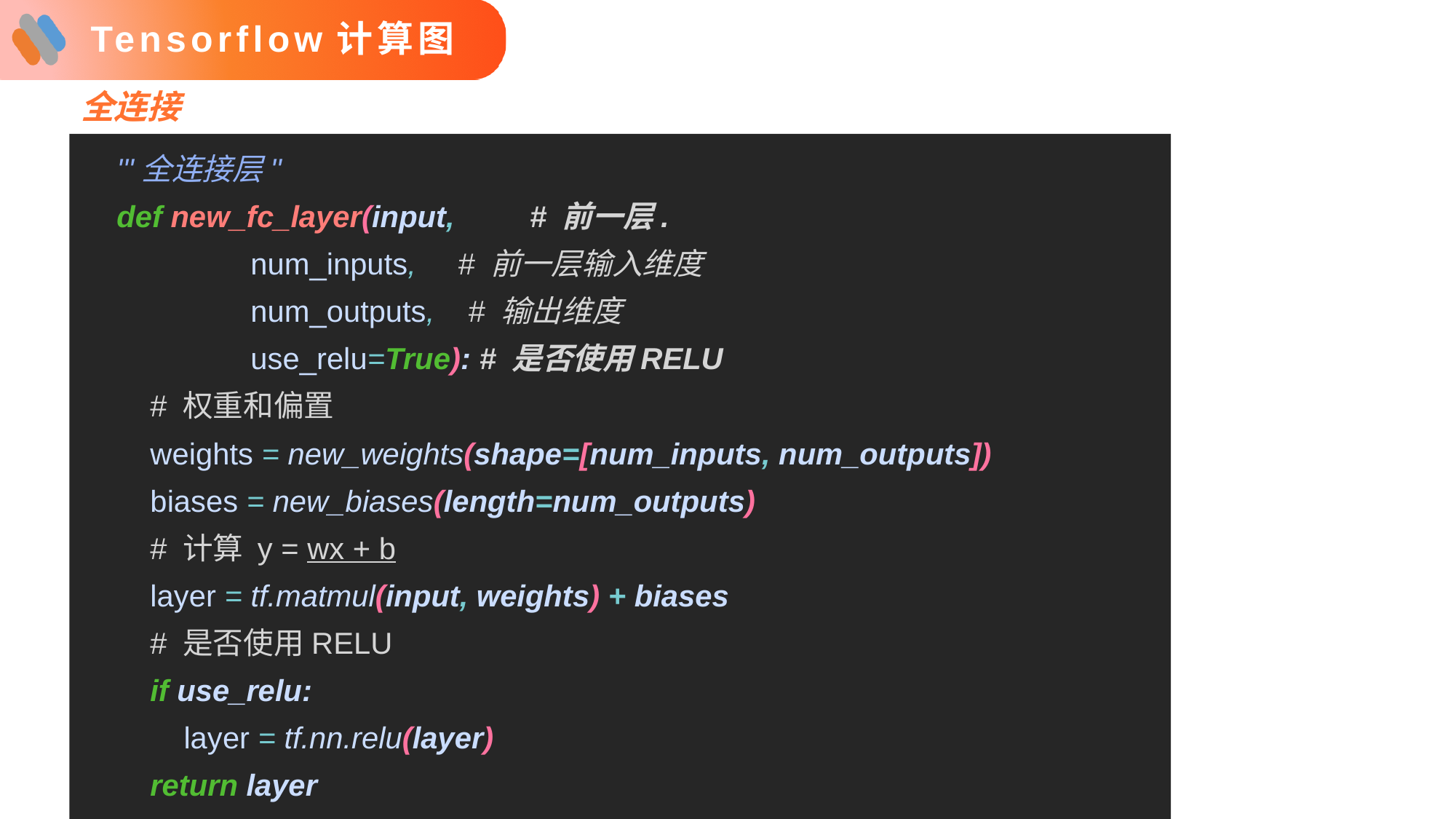

# Tensorflow计算图
全连接
'''全连接层''
def new_fc_layer(input,         # 前一层.
                num_inputs,     # 前一层输入维度
                num_outputs,    # 输出维度
                use_relu=True): # 是否使用RELU
    # 权重和偏置
    weights = new_weights(shape=[num_inputs, num_outputs])
    biases = new_biases(length=num_outputs)
    # 计算 y = wx + b
    layer = tf.matmul(input, weights) + biases
    # 是否使用RELU
    if use_relu:
        layer = tf.nn.relu(layer)
    return layer